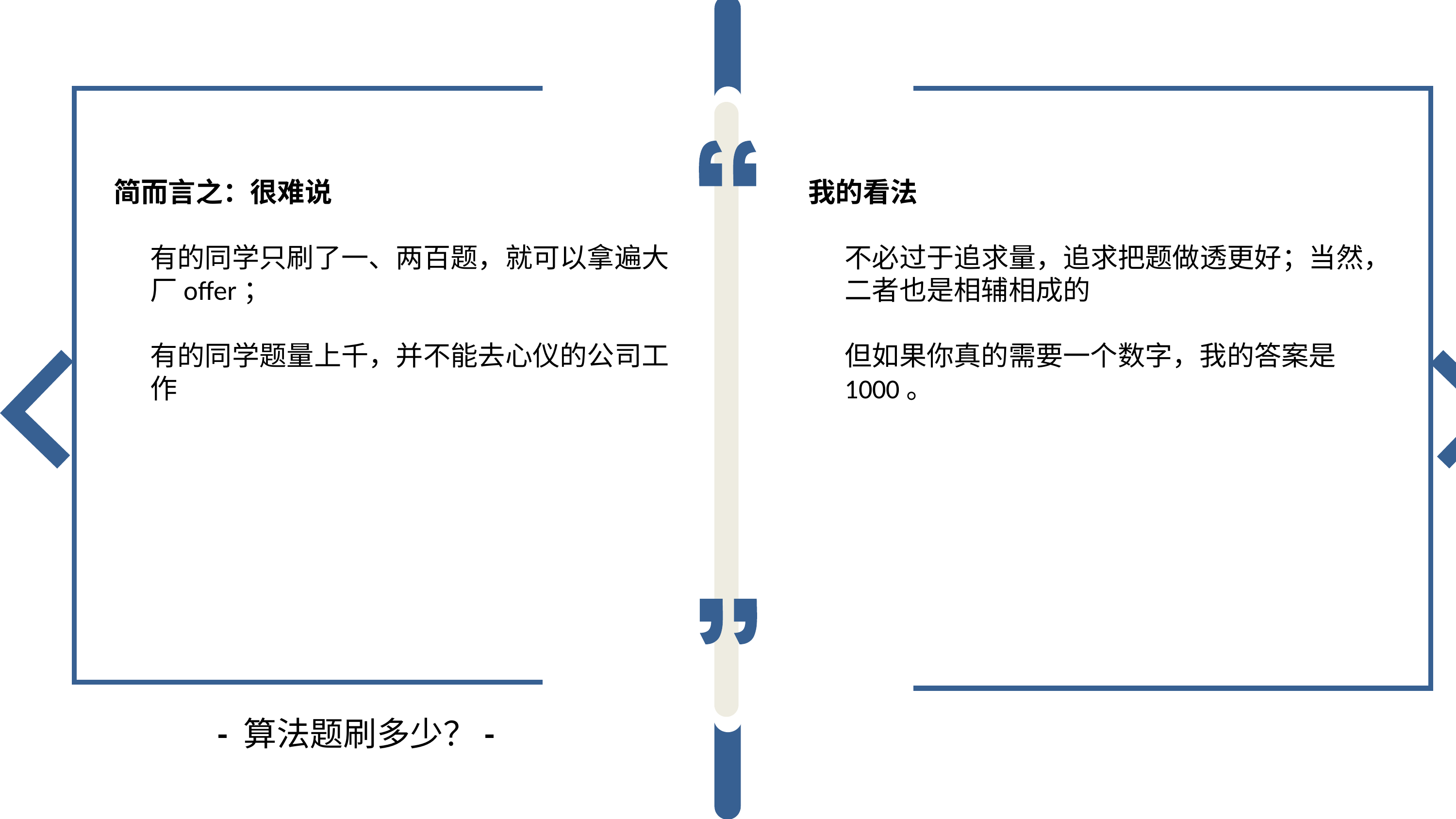

简而言之：很难说

有的同学只刷了一、两百题，就可以拿遍大厂offer；

有的同学题量上千，并不能去心仪的公司工作

我的看法

不必过于追求量，追求把题做透更好；当然，二者也是相辅相成的

但如果你真的需要一个数字，我的答案是1000。

- 算法题刷多少？-